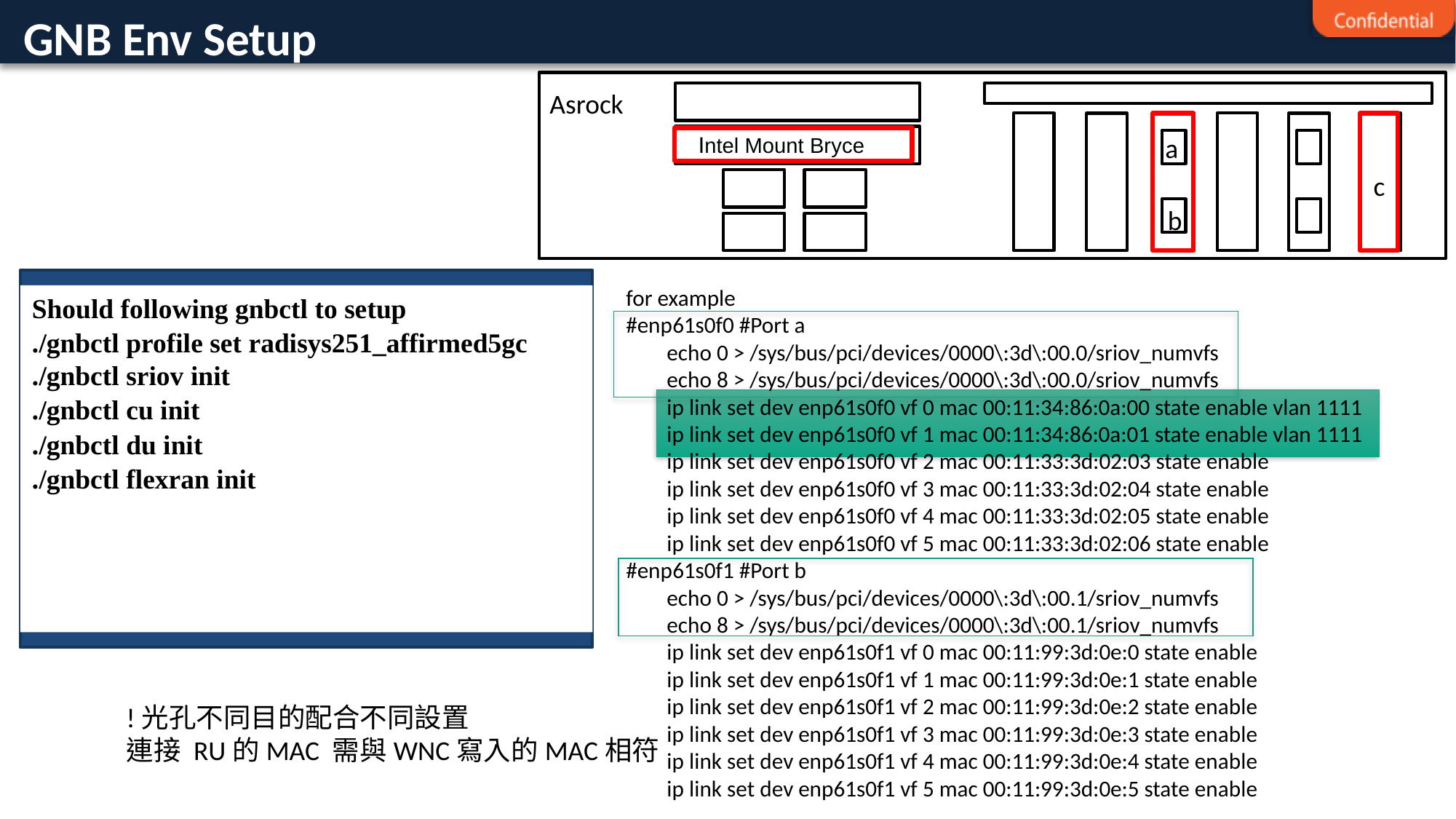

# GNB Env Setup

Asrock

Intel Mount Bryce
a
c
b

for example
#enp61s0f0 #Port a
        echo 0 > /sys/bus/pci/devices/0000\:3d\:00.0/sriov_numvfs
        echo 8 > /sys/bus/pci/devices/0000\:3d\:00.0/sriov_numvfs
        ip link set dev enp61s0f0 vf 0 mac 00:11:34:86:0a:00 state enable vlan 1111
        ip link set dev enp61s0f0 vf 1 mac 00:11:34:86:0a:01 state enable vlan 1111
        ip link set dev enp61s0f0 vf 2 mac 00:11:33:3d:02:03 state enable
        ip link set dev enp61s0f0 vf 3 mac 00:11:33:3d:02:04 state enable
        ip link set dev enp61s0f0 vf 4 mac 00:11:33:3d:02:05 state enable
        ip link set dev enp61s0f0 vf 5 mac 00:11:33:3d:02:06 state enable
#enp61s0f1 #Port b
        echo 0 > /sys/bus/pci/devices/0000\:3d\:00.1/sriov_numvfs
        echo 8 > /sys/bus/pci/devices/0000\:3d\:00.1/sriov_numvfs
        ip link set dev enp61s0f1 vf 0 mac 00:11:99:3d:0e:0 state enable
        ip link set dev enp61s0f1 vf 1 mac 00:11:99:3d:0e:1 state enable
        ip link set dev enp61s0f1 vf 2 mac 00:11:99:3d:0e:2 state enable
        ip link set dev enp61s0f1 vf 3 mac 00:11:99:3d:0e:3 state enable
        ip link set dev enp61s0f1 vf 4 mac 00:11:99:3d:0e:4 state enable
        ip link set dev enp61s0f1 vf 5 mac 00:11:99:3d:0e:5 state enable
Should following gnbctl to setup
./gnbctl profile set radisys251_affirmed5gc ./gnbctl sriov init
./gnbctl cu init
./gnbctl du init
./gnbctl flexran init

!光孔不同目的配合不同設置
連接 RU的MAC 需與WNC寫入的MAC相符